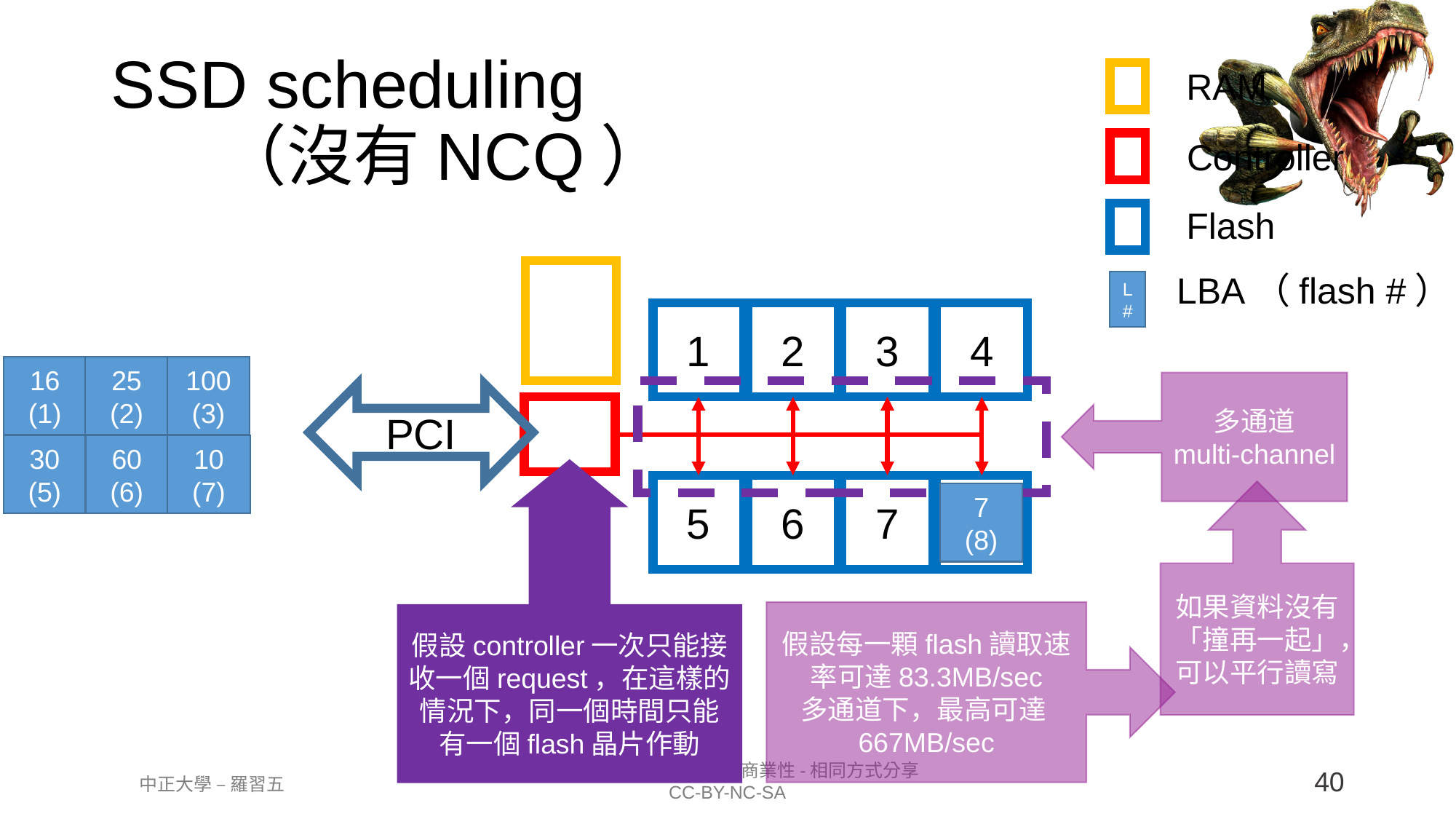

# SSD scheduling （沒有NCQ）
RAM

Controller

Flash

LBA（flash #）
L
#
4
1
2
3
16
(1)
25
(2)
100
(3)
多通道
multi-channel

PCI

30
(5)
60
(6)
10
(7)
假設controller一次只能接收一個request，在這樣的情況下，同一個時間只能有一個flash晶片作動
8
5
6
7
如果資料沒有「撞再一起」，可以平行讀寫
7
(8)
假設每一顆flash讀取速率可達83.3MB/sec
多通道下，最高可達667MB/sec